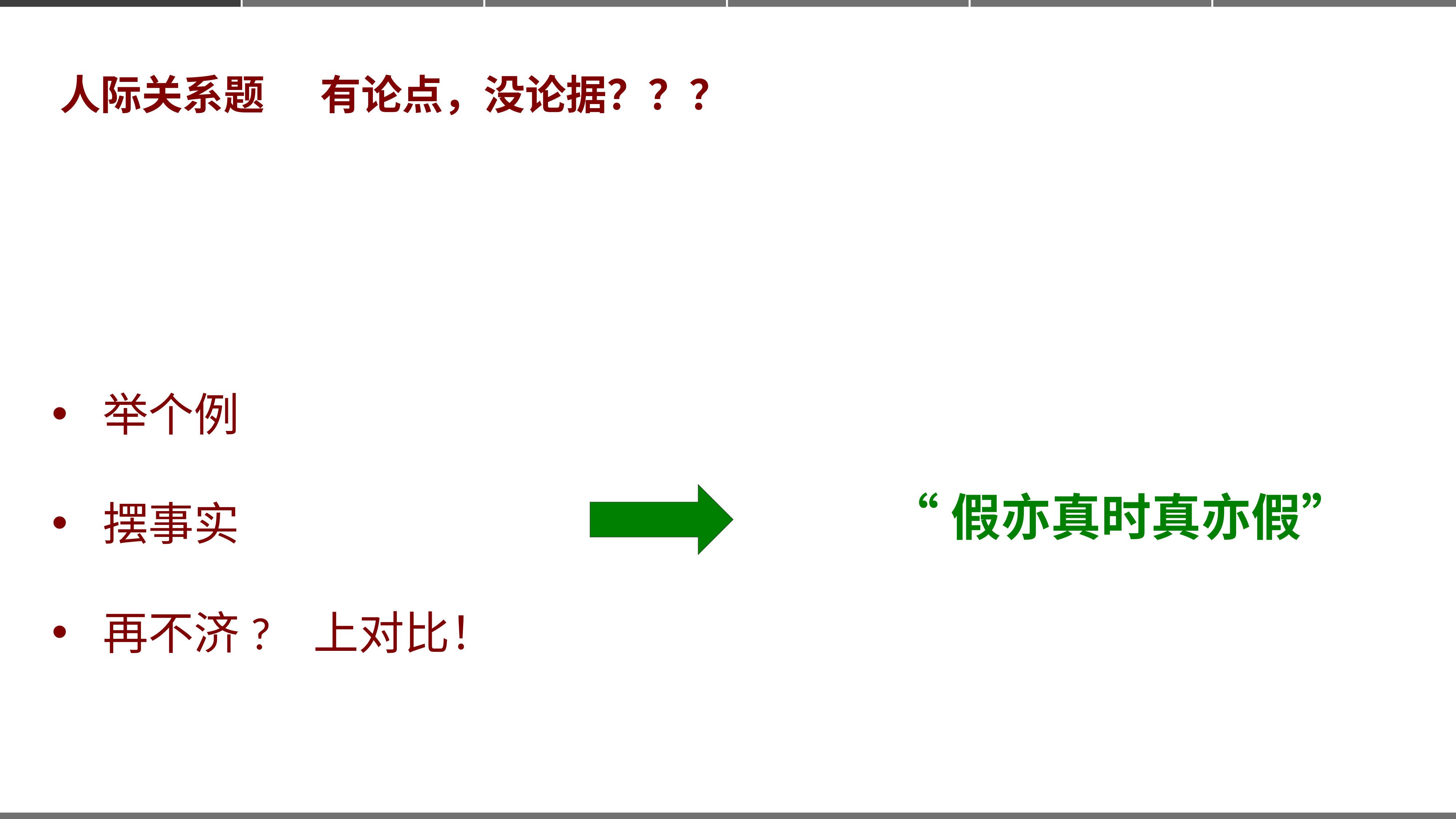

人际关系题      有论点，没论据？？？

举个例

摆事实

再不济?   上对比！

“假亦真时真亦假”